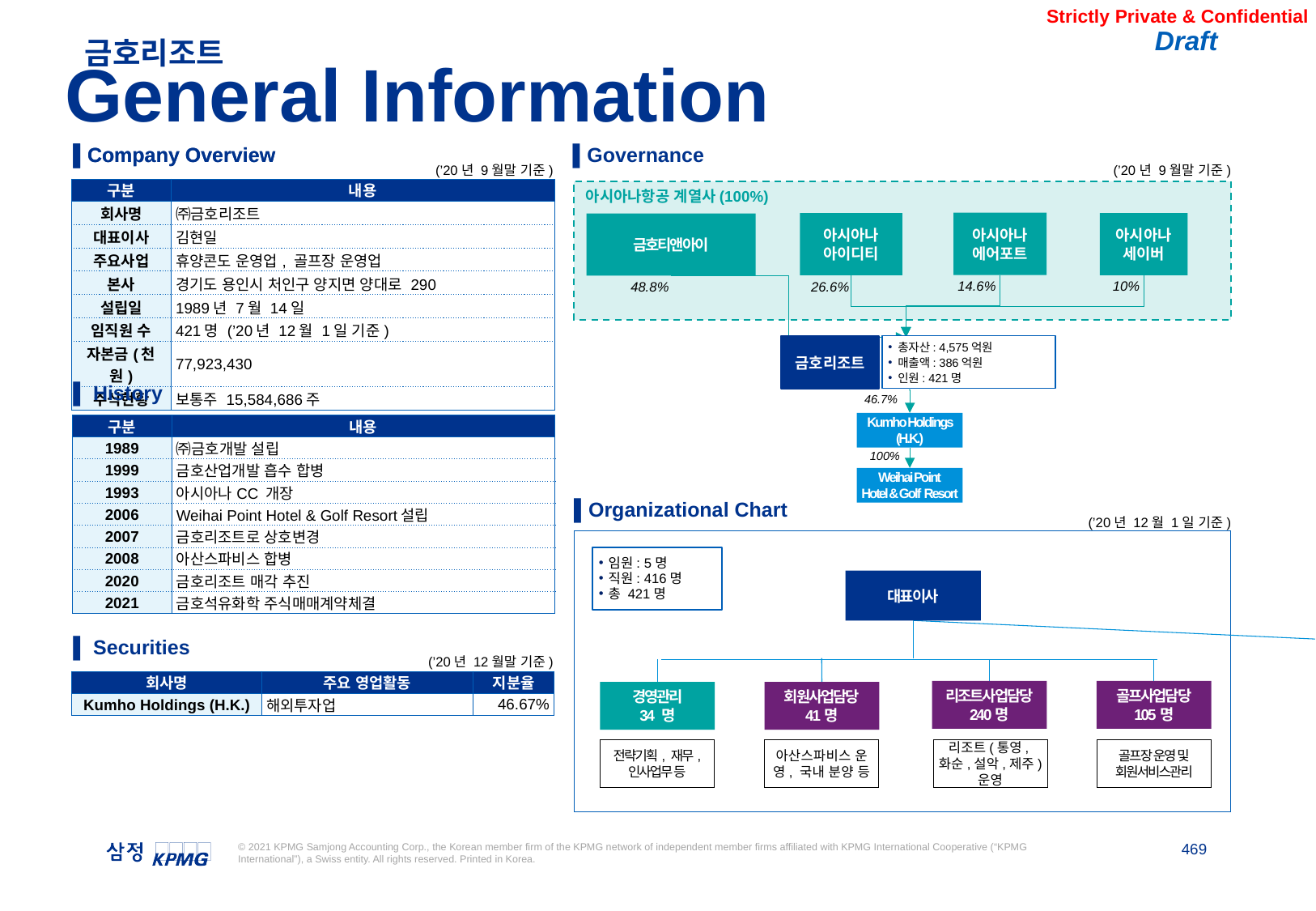

금호리조트
General Information
▌Company Overview
▌Company Overview
▌Governance
(’20년 9월말 기준)
(’20년 9월말 기준)
| 구분 | 내용 |
| --- | --- |
| 회사명 | ㈜금호리조트 |
| 대표이사 | 김현일 |
| 주요사업 | 휴양콘도 운영업, 골프장 운영업 |
| 본사 | 경기도 용인시 처인구 양지면 양대로 290 |
| 설립일 | 1989년 7월 14일 |
| 임직원 수 | 421명 (’20년 12월 1일 기준) |
| 자본금(천원) | 77,923,430 |
| 주식현황 | 보통주 15,584,686주 |
아시아나항공 계열사(100%)
금호티앤아이
14.6%
48.8%
아시아나
에어포트
26.6%
46.7%
100%
아시아나
아이디티
아시아나
세이버
10%

총자산: 4,575억원
매출액: 386억원
인원: 421명
금호리조트

▌ History

Kumho Holdings (H.K.)
| 구분 | 내용 |
| --- | --- |
| 1989 | ㈜금호개발 설립 |
| 1999 | 금호산업개발 흡수 합병 |
| 1993 | 아시아나CC 개장 |
| 2006 | Weihai Point Hotel & Golf Resort설립 |
| 2007 | 금호리조트로 상호변경 |
| 2008 | 아산스파비스 합병 |
| 2020 | 금호리조트 매각 추진 |
| 2021 | 금호석유화학 주식매매계약체결 |
Weihai Point
Hotel & Golf  Resort
▌Organizational Chart
(’20년 12월 1일 기준)

임원: 5명
직원: 416명
총 421명
대표이사
▌ Securities
(’20년 12월말 기준)
| 회사명 | 주요 영업활동 | 지분율 |
| --- | --- | --- |
| Kumho Holdings (H.K.) | 해외투자업 | 46.67% |
리조트사업담당
240명
골프사업담당
105명
경영관리
34 명
회원사업담당
41명
전략기획, 재무,
인사업무 등
아산스파비스 운영, 국내 분양 등
골프장 운영 및
회원서비스관리
리조트(통영,화순,설악,제주) 운영